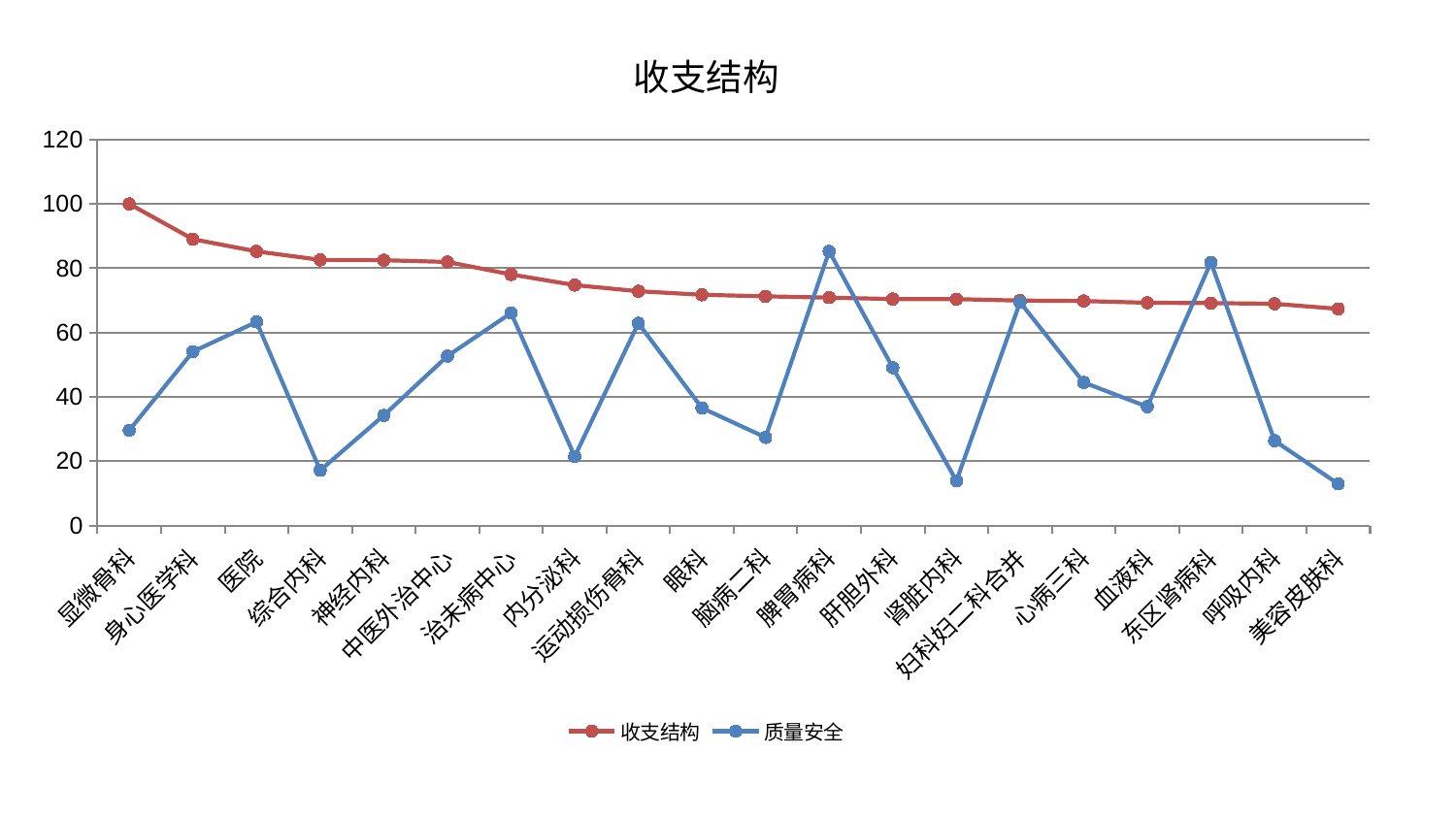

### Chart: 收支结构

| Category | 收支结构 | 质量安全 |
|---|---|---|
| 显微骨科 | 100.0 | 29.61467620967902 |
| 身心医学科 | 89.04071275067695 | 54.08736005542333 |
| 医院 | 85.23960594047163 | 63.31292349723919 |
| 综合内科 | 82.60736028301628 | 17.135064778175746 |
| 神经内科 | 82.50658570630259 | 34.238949833233676 |
| 中医外治中心 | 81.95772027032227 | 52.71042686892201 |
| 治未病中心 | 78.06618226390778 | 66.09290024718126 |
| 内分泌科 | 74.76655992100592 | 21.46021560065432 |
| 运动损伤骨科 | 72.85504866433321 | 62.89075418915534 |
| 眼科 | 71.75127443105278 | 36.51685924252685 |
| 脑病二科 | 71.27177839492617 | 27.3772259911638 |
| 脾胃病科 | 70.85819690810936 | 85.25173819728792 |
| 肝胆外科 | 70.43379805771607 | 49.089748478241944 |
| 肾脏内科 | 70.39914892950556 | 13.88162352152187 |
| 妇科妇二科合并 | 69.94952733310623 | 69.43500524573524 |
| 心病三科 | 69.81881483192981 | 44.48875640565969 |
| 血液科 | 69.27813164073612 | 36.93149012264055 |
| 东区肾病科 | 69.16915837622352 | 81.84457571977202 |
| 呼吸内科 | 68.95915656631885 | 26.366525326192836 |
| 美容皮肤科 | 67.37414739469834 | 12.922306131360937 |
261